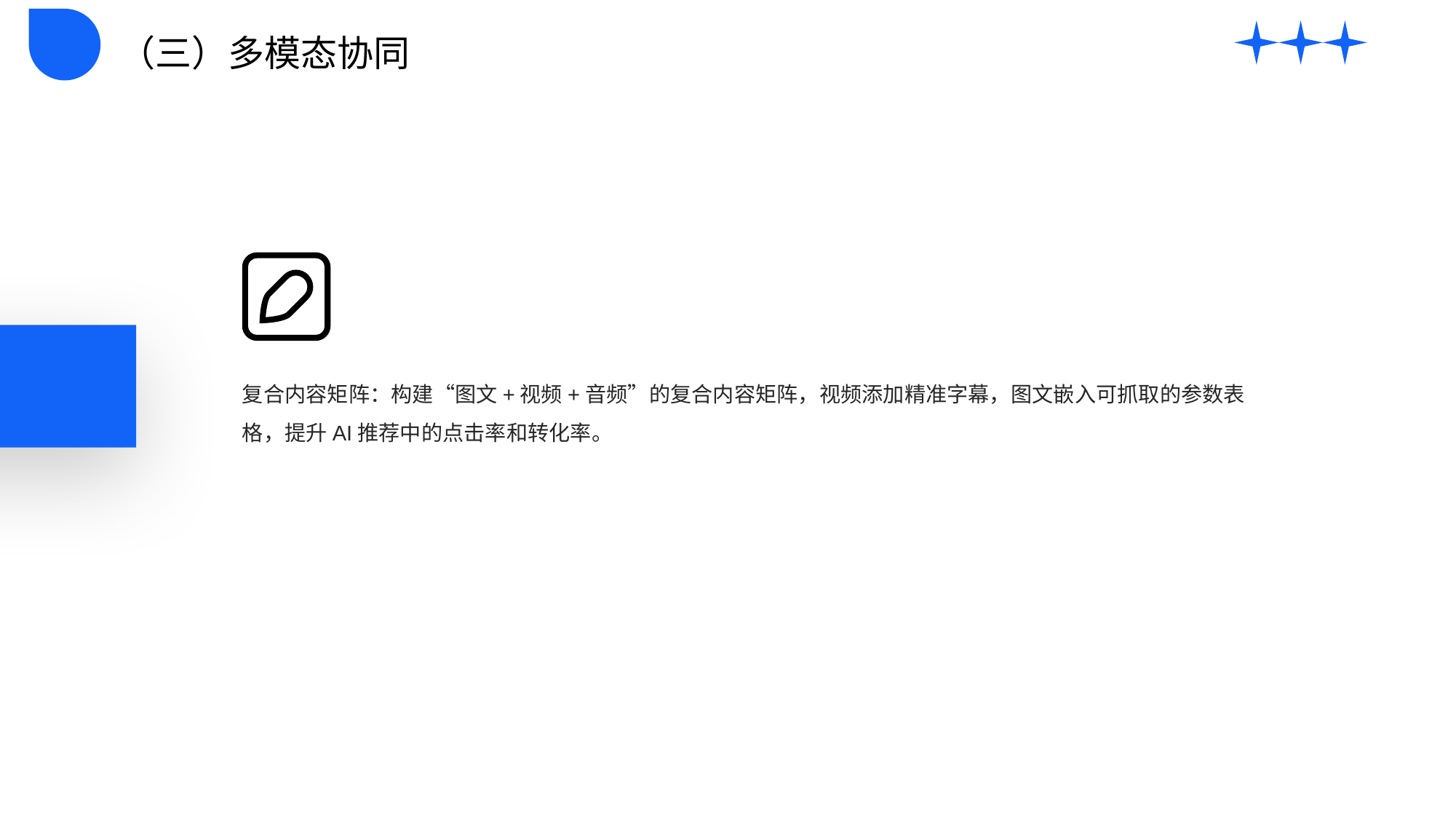

（三）多模态协同

复合内容矩阵：构建“图文+视频+音频”的复合内容矩阵，视频添加精准字幕，图文嵌入可抓取的参数表格，提升AI推荐中的点击率和转化率。